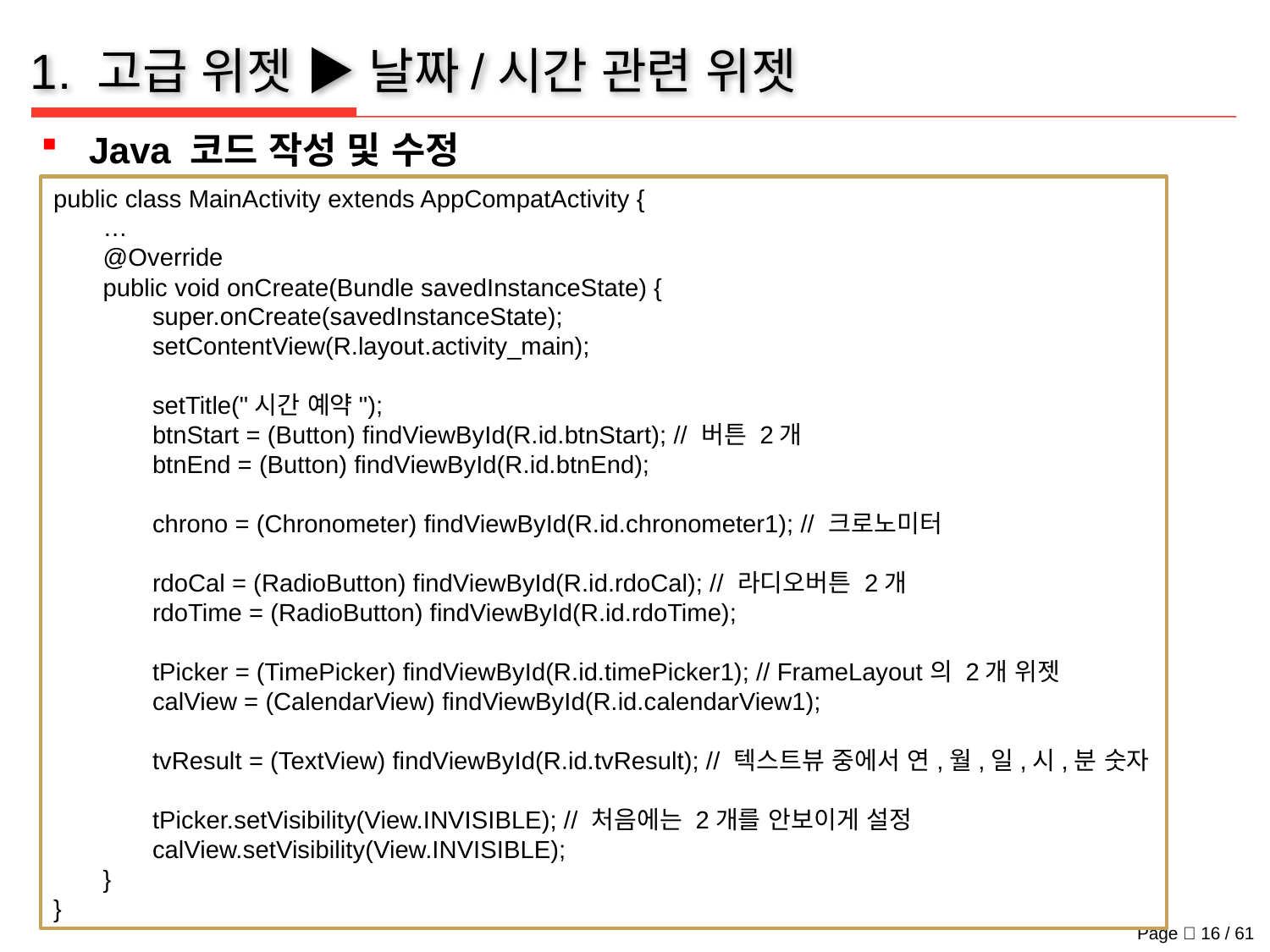

# 1. 고급 위젯 ▶ 날짜/시간 관련 위젯
Java 코드 작성 및 수정
public class MainActivity extends AppCompatActivity {
 	…
	@Override
	public void onCreate(Bundle savedInstanceState) {
		super.onCreate(savedInstanceState);
		setContentView(R.layout.activity_main);

		setTitle("시간 예약");
		btnStart = (Button) findViewById(R.id.btnStart); // 버튼 2개
		btnEnd = (Button) findViewById(R.id.btnEnd);

		chrono = (Chronometer) findViewById(R.id.chronometer1); // 크로노미터

		rdoCal = (RadioButton) findViewById(R.id.rdoCal); // 라디오버튼 2개
		rdoTime = (RadioButton) findViewById(R.id.rdoTime);

		tPicker = (TimePicker) findViewById(R.id.timePicker1); // FrameLayout의 2개 위젯
		calView = (CalendarView) findViewById(R.id.calendarView1);

		tvResult = (TextView) findViewById(R.id.tvResult); // 텍스트뷰 중에서 연,월,일,시,분 숫자

		tPicker.setVisibility(View.INVISIBLE); // 처음에는 2개를 안보이게 설정
		calView.setVisibility(View.INVISIBLE);
	}
}